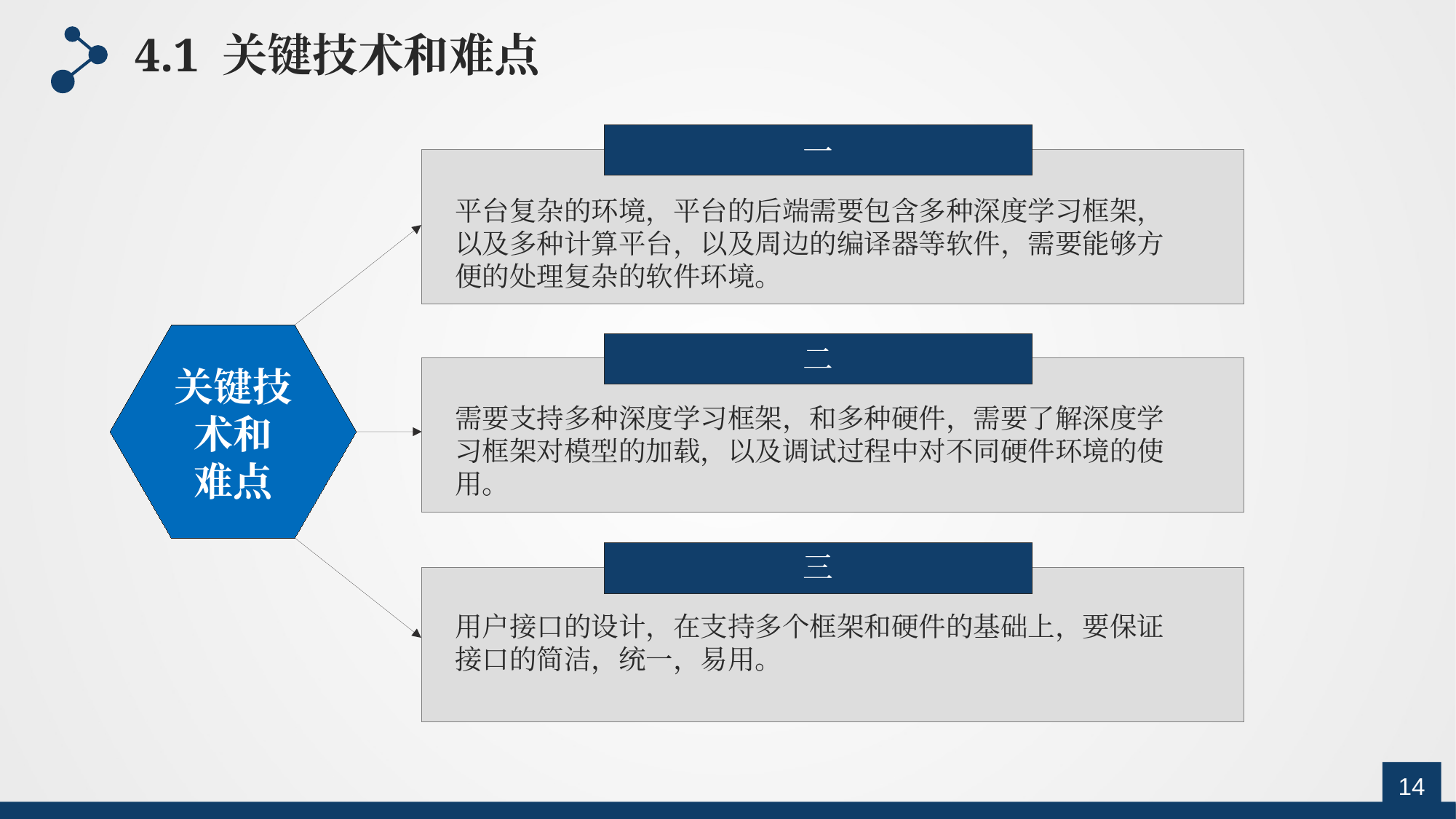

4.1 关键技术和难点

一

平台复杂的环境，平台的后端需要包含多种深度学习框架，以及多种计算平台，以及周边的编译器等软件，需要能够方便的处理复杂的软件环境。

二
关键技术和
难点

需要支持多种深度学习框架，和多种硬件，需要了解深度学习框架对模型的加载，以及调试过程中对不同硬件环境的使用。

三

用户接口的设计，在支持多个框架和硬件的基础上，要保证接口的简洁，统一，易用。